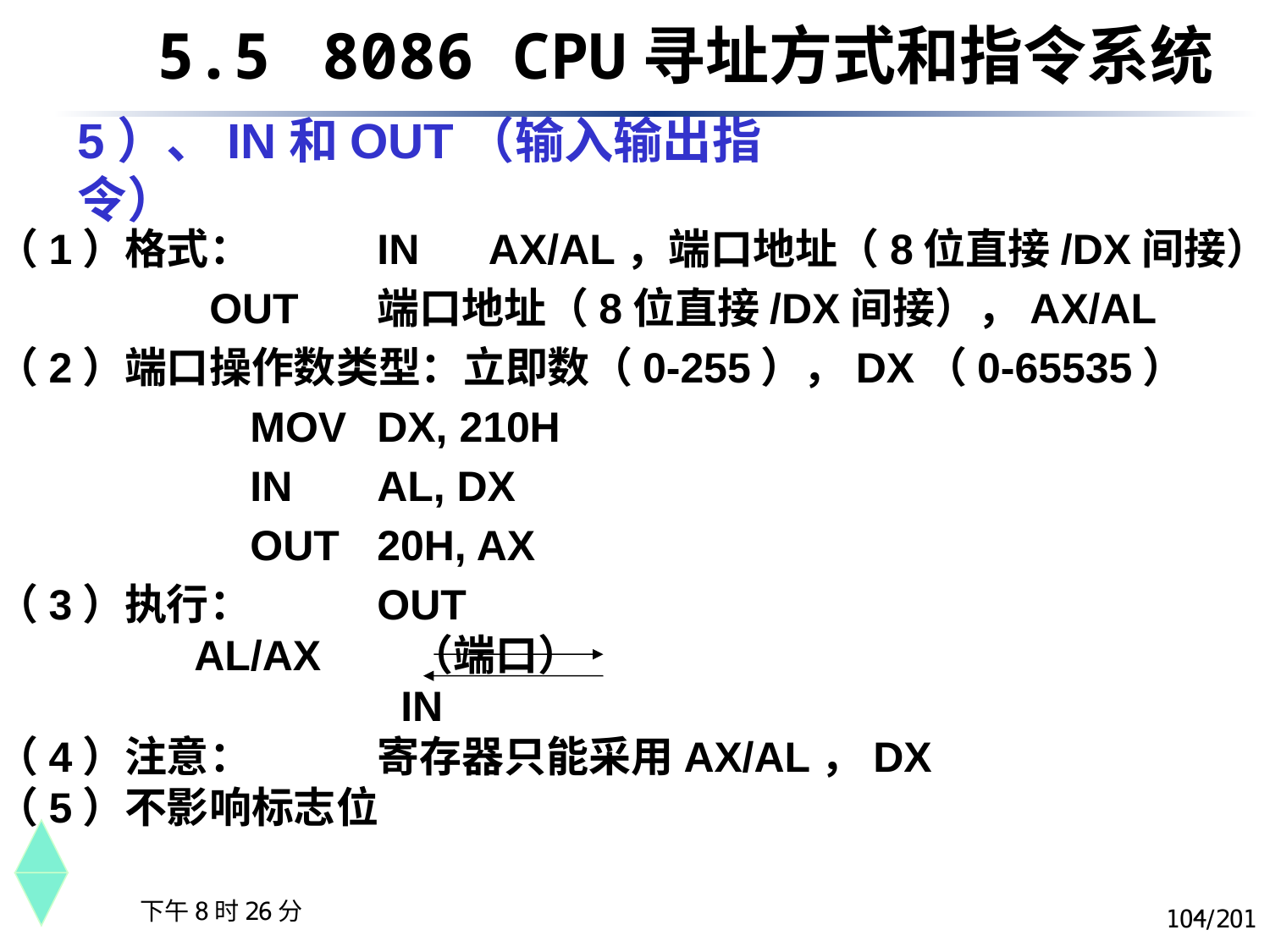

5.5	 8086 CPU寻址方式和指令系统
# 5）、IN和OUT（输入输出指令）
（1）格式：	IN      AX/AL，端口地址（8位直接/DX间接）
                  OUT	端口地址（8位直接/DX间接），AX/AL
（2）端口操作数类型：立即数（0-255），DX（0-65535）
		MOV	DX, 210H
		IN	AL, DX
		OUT	20H, AX
（3）执行：   	OUT
	      AL/AX    	  （端口）
			  IN
（4）注意：	寄存器只能采用AX/AL，DX
（5）不影响标志位

下午8时26分
104/201